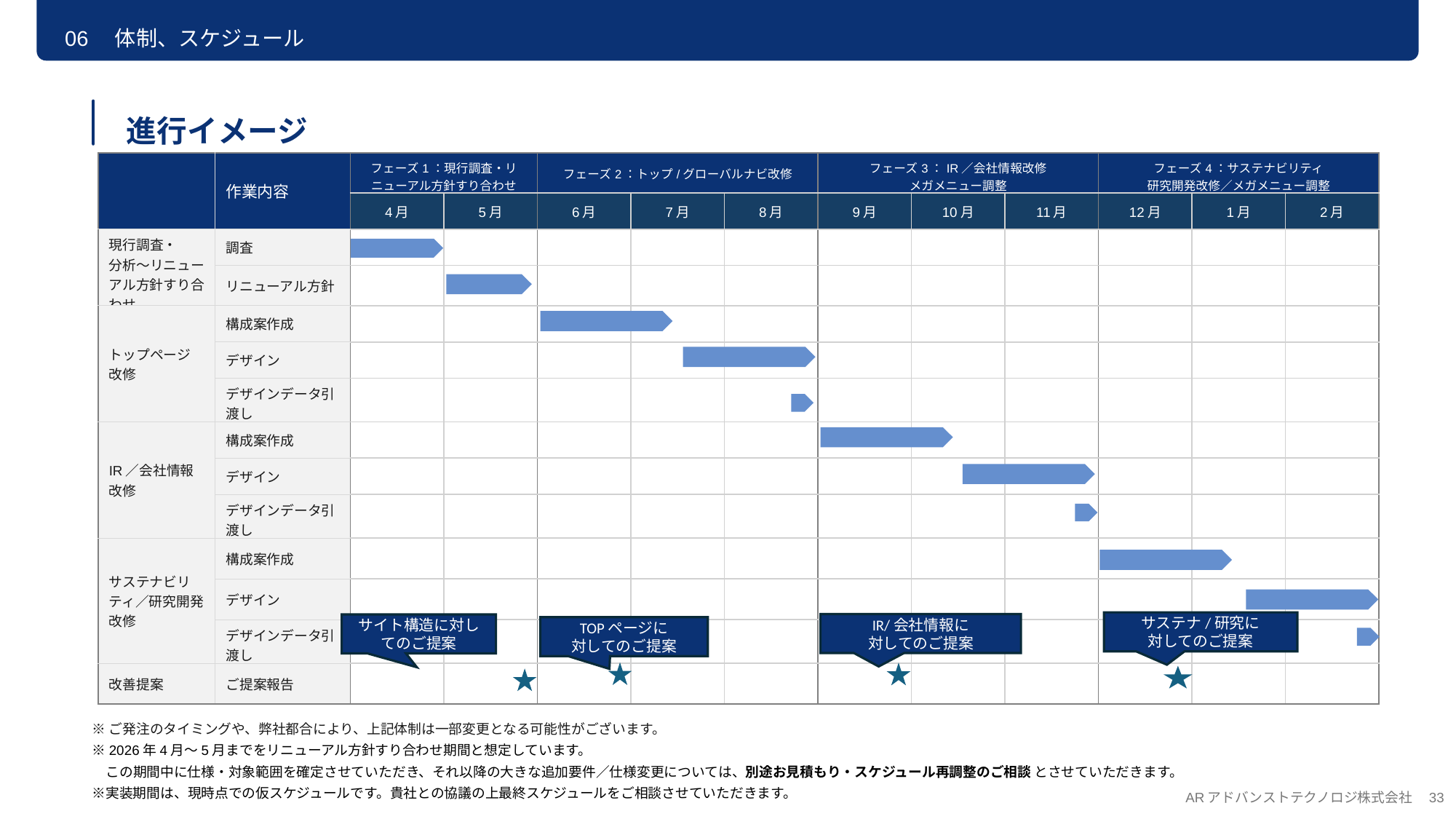

06　体制、スケジュール
進行イメージ
|  | 作業内容 | フェーズ1：現行調査・リニューアル方針すり合わせ |  | フェーズ2：トップ/グローバルナビ改修 |  |  | フェーズ3：IR／会社情報改修 メガメニュー調整 |  |  | フェーズ4：サステナビリティ 研究開発改修／メガメニュー調整 |  |  |
| --- | --- | --- | --- | --- | --- | --- | --- | --- | --- | --- | --- | --- |
|  |  | 4月 | 5月 | 6月 | 7月 | 8月 | 9月 | 10月 | 11月 | 12月 | 1月 | 2月 |
| 現行調査・ 分析〜リニューアル方針すり合わせ | 調査 |  |  |  |  |  |  |  |  |  |  |  |
|  | リニューアル方針 |  |  |  |  |  |  |  |  |  |  |  |
| トップページ 改修 | 構成案作成 |  |  |  |  |  |  |  |  |  |  |  |
|  | デザイン |  |  |  |  |  |  |  |  |  |  |  |
|  | デザインデータ引渡し |  |  |  |  |  |  |  |  |  |  |  |
| IR／会社情報 改修 | 構成案作成 |  |  |  |  |  |  |  |  |  |  |  |
|  | デザイン |  |  |  |  |  |  |  |  |  |  |  |
|  | デザインデータ引渡し |  |  |  |  |  |  |  |  |  |  |  |
| サステナビリティ／研究開発 改修 | 構成案作成 |  |  |  |  |  |  |  |  |  |  |  |
|  | デザイン |  |  |  |  |  |  |  |  |  |  |  |
|  | デザインデータ引渡し |  |  |  |  |  |  |  |  |  |  |  |
| 改善提案 | ご提案報告 |  |  |  |  |  |  |  |  |  |  |  |

サステナ/研究に
対してのご提案
IR/会社情報に
対してのご提案
サイト構造に対してのご提案
TOPページに
対してのご提案

※ご発注のタイミングや、弊社都合により、上記体制は一部変更となる可能性がございます。
※2026年4月〜5月までをリニューアル方針すり合わせ期間と想定しています。
　この期間中に仕様・対象範囲を確定させていただき、それ以降の大きな追加要件／仕様変更については、別途お見積もり・スケジュール再調整のご相談 とさせていただきます。
※実装期間は、現時点での仮スケジュールです。貴社との協議の上最終スケジュールをご相談させていただきます。
ARアドバンストテクノロジ株式会社　33